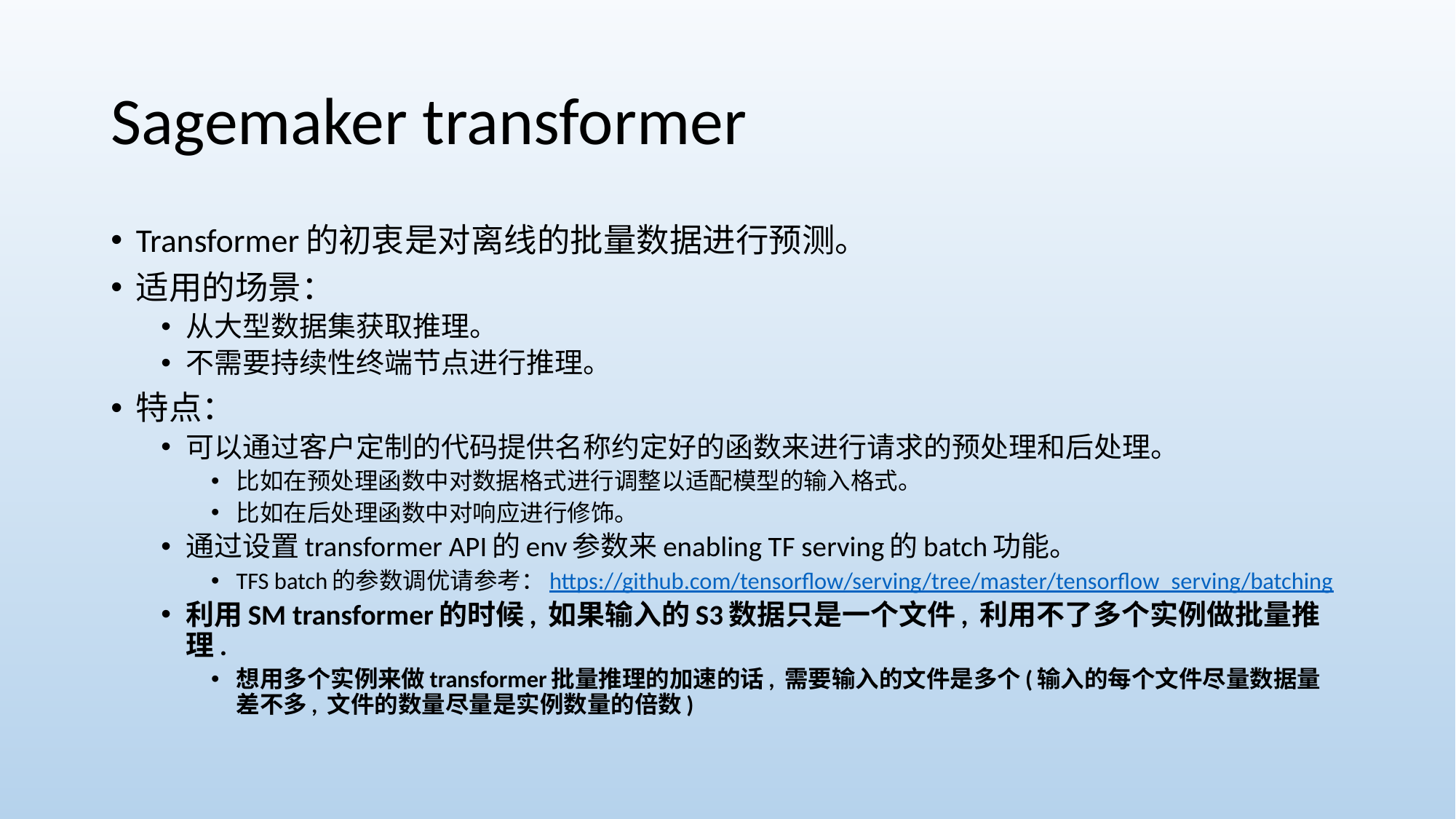

# Sagemaker transformer
Transformer的初衷是对离线的批量数据进行预测。
适用的场景：
从大型数据集获取推理。
不需要持续性终端节点进行推理。
特点：
可以通过客户定制的代码提供名称约定好的函数来进行请求的预处理和后处理。
比如在预处理函数中对数据格式进行调整以适配模型的输入格式。
比如在后处理函数中对响应进行修饰。
通过设置transformer API的env参数来enabling TF serving的batch功能。
TFS batch的参数调优请参考：https://github.com/tensorflow/serving/tree/master/tensorflow_serving/batching
利用SM transformer的时候, 如果输入的S3数据只是一个文件, 利用不了多个实例做批量推理.
想用多个实例来做transformer批量推理的加速的话, 需要输入的文件是多个(输入的每个文件尽量数据量差不多, 文件的数量尽量是实例数量的倍数)